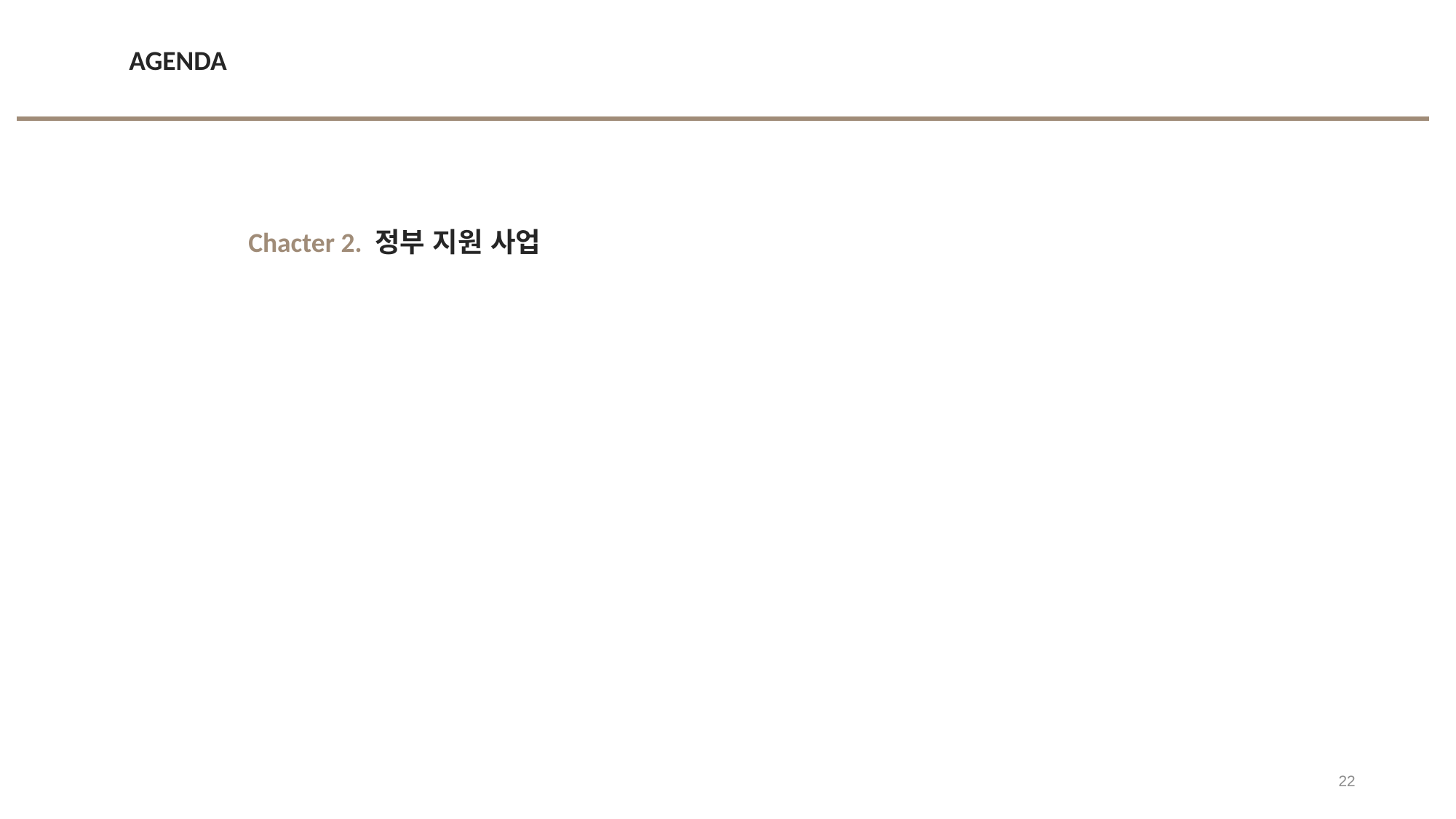

AGENDA
Chacter 2. 정부 지원 사업

22